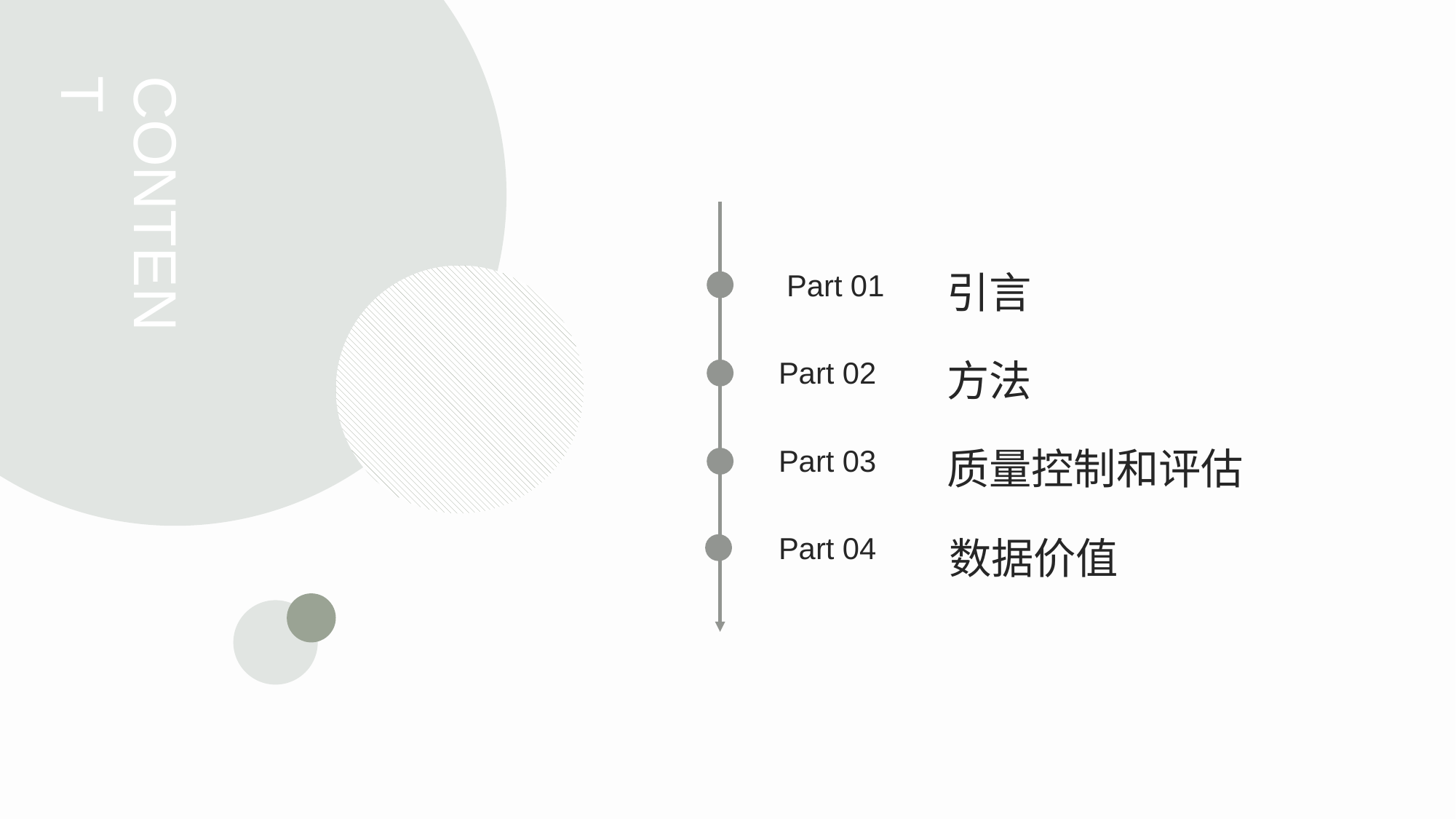

CONTENT

Part 01
引言

Part 02
方法
Part 03
质量控制和评估

Part 04
数据价值